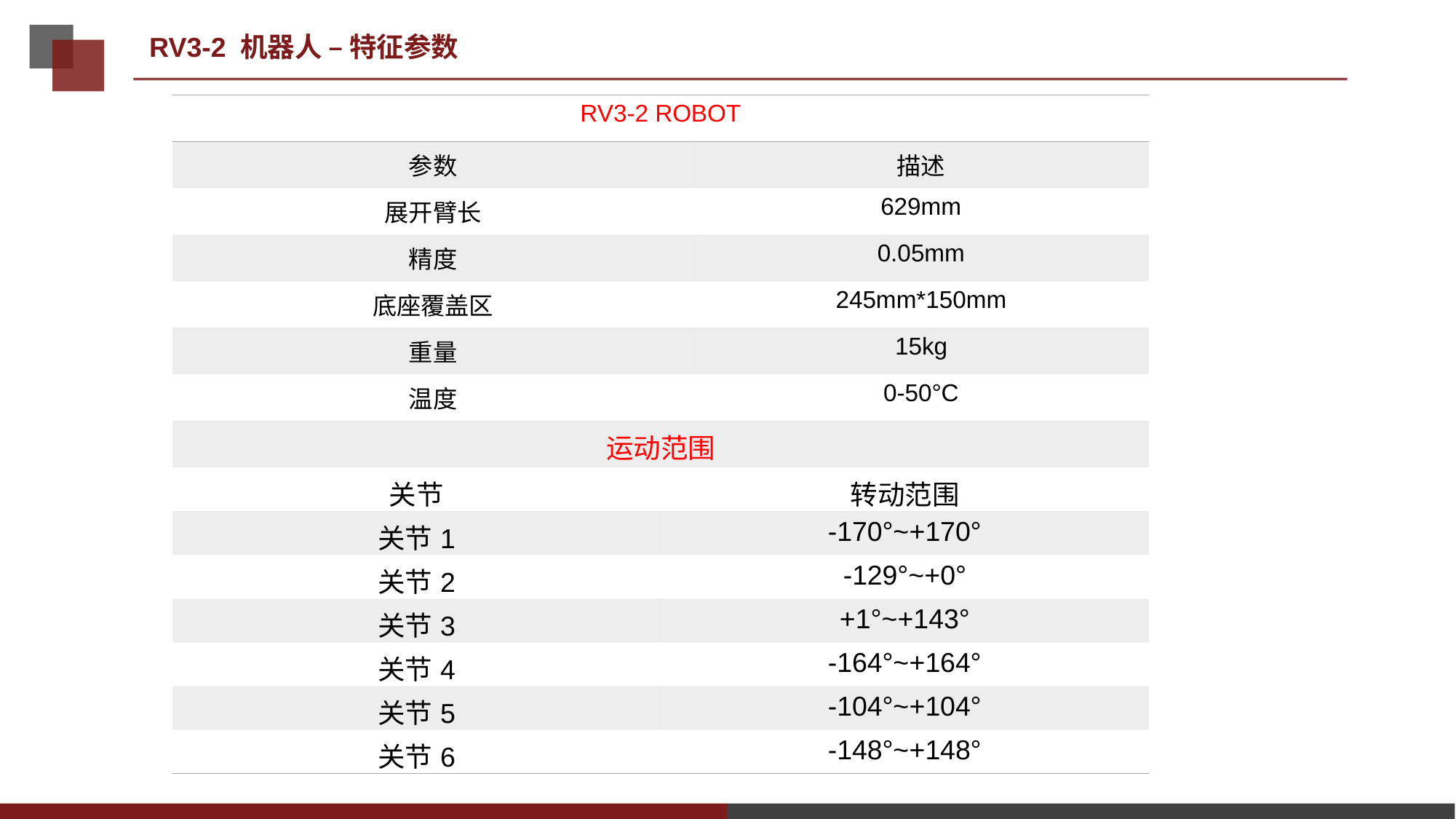

RV3-2 机器人 – 特征参数
| RV3-2 ROBOT |  |  |
| --- | --- | --- |
| 参数 |  | 描述 |
| 展开臂长 |  | 629mm |
| 精度 |  | 0.05mm |
| 底座覆盖区 |  | 245mm\*150mm |
| 重量 |  | 15kg |
| 温度 |  | 0-50°C |
| 运动范围 |  |  |
| 关节 | 转动范围 |  |
| 关节1 | -170°~+170° |  |
| 关节2 | -129°~+0° |  |
| 关节3 | +1°~+143° |  |
| 关节4 | -164°~+164° |  |
| 关节5 | -104°~+104° |  |
| 关节6 | -148°~+148° |  |